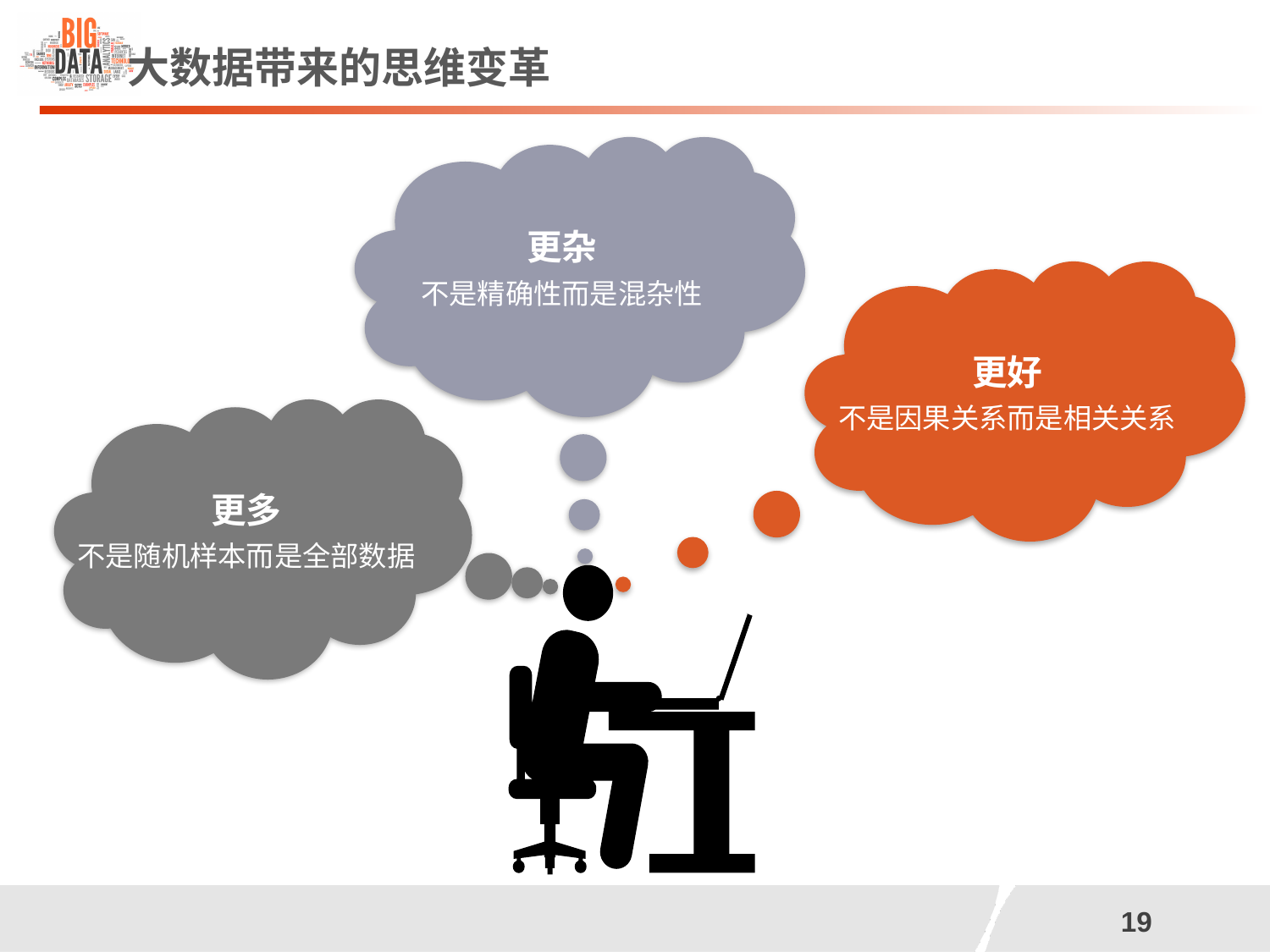

# 大数据带来的思维变革
更杂
不是精确性而是混杂性
更好
不是因果关系而是相关关系
更多
不是随机样本而是全部数据